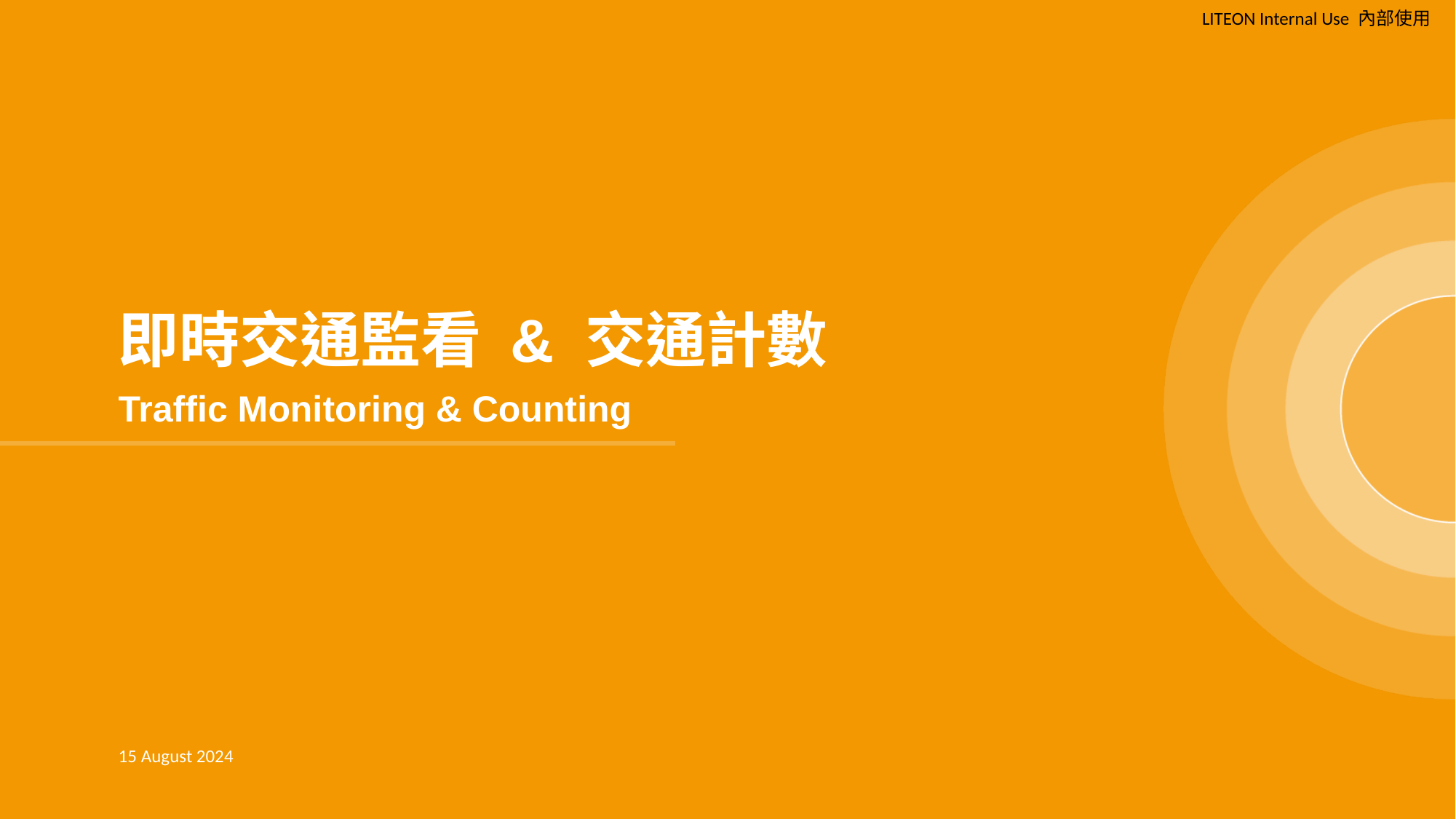

即時交通監看 & 交通計數
Traffic Monitoring & Counting
#
15 August 2024